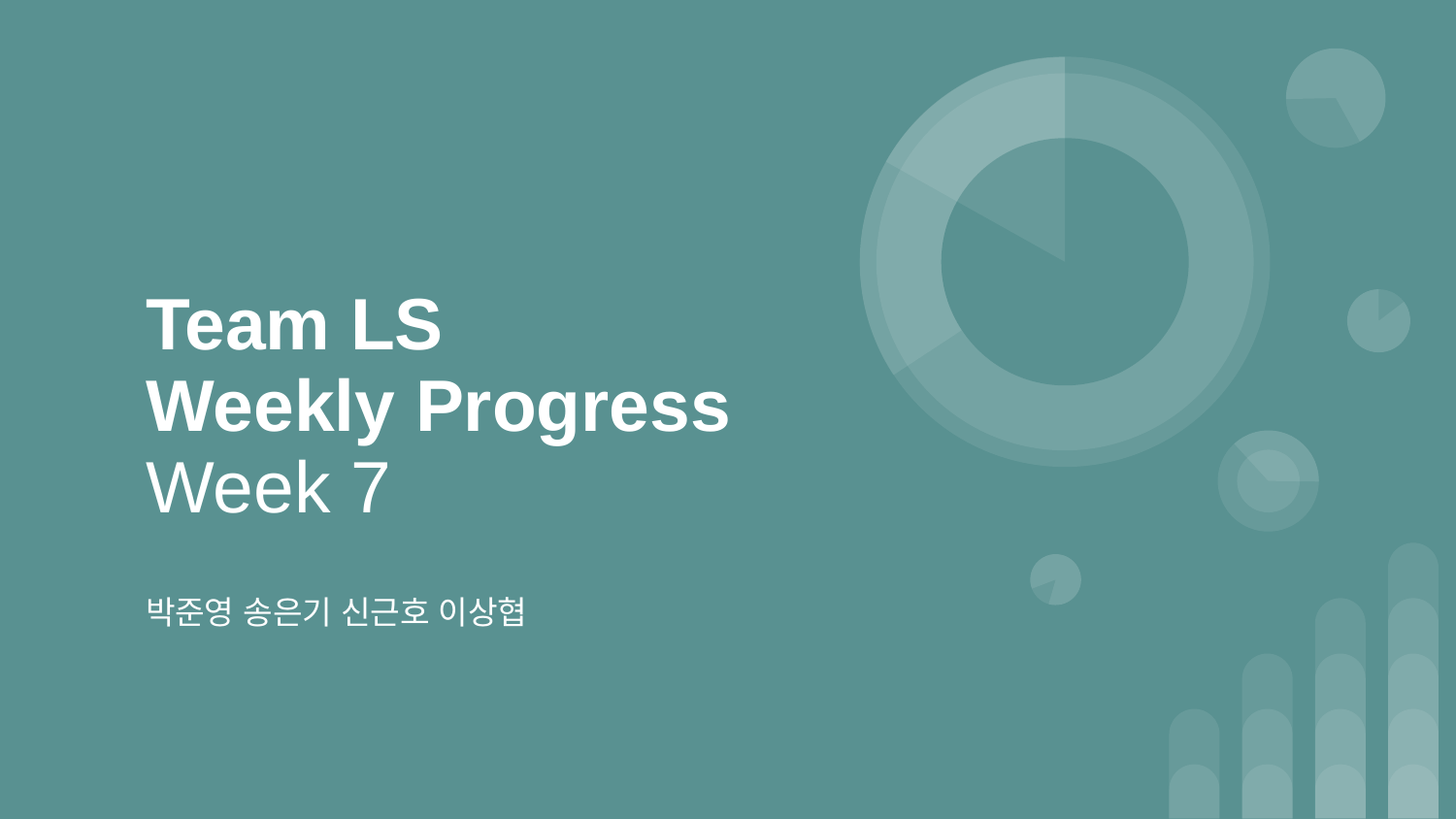

# Team LS
Weekly Progress
Week 7
박준영 송은기 신근호 이상협